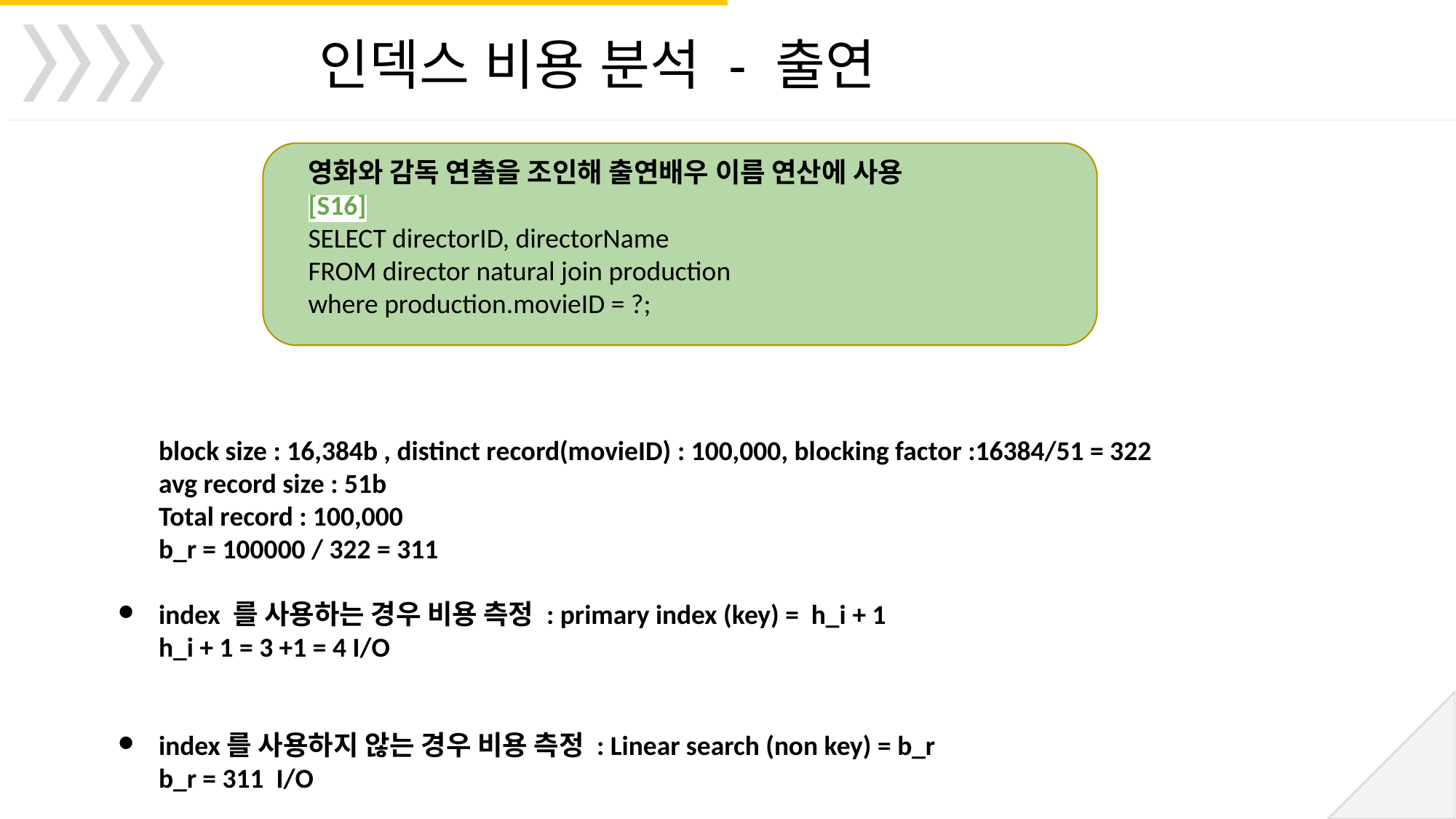

인덱스 비용 분석 - 출연

영화와 감독 연출을 조인해 출연배우 이름 연산에 사용
[S16]
SELECT directorID, directorName
FROM director natural join production
where production.movieID = ?;
block size : 16,384b , distinct record(movieID) : 100,000, blocking factor :16384/51 = 322
avg record size : 51b
Total record : 100,000
b_r = 100000 / 322 = 311

index 를 사용하는 경우 비용 측정 : primary index (key) =  h_i + 1
h_i + 1 = 3 +1 = 4 I/O

index를 사용하지 않는 경우 비용 측정 : Linear search (non key) = b_r
b_r = 311  I/O